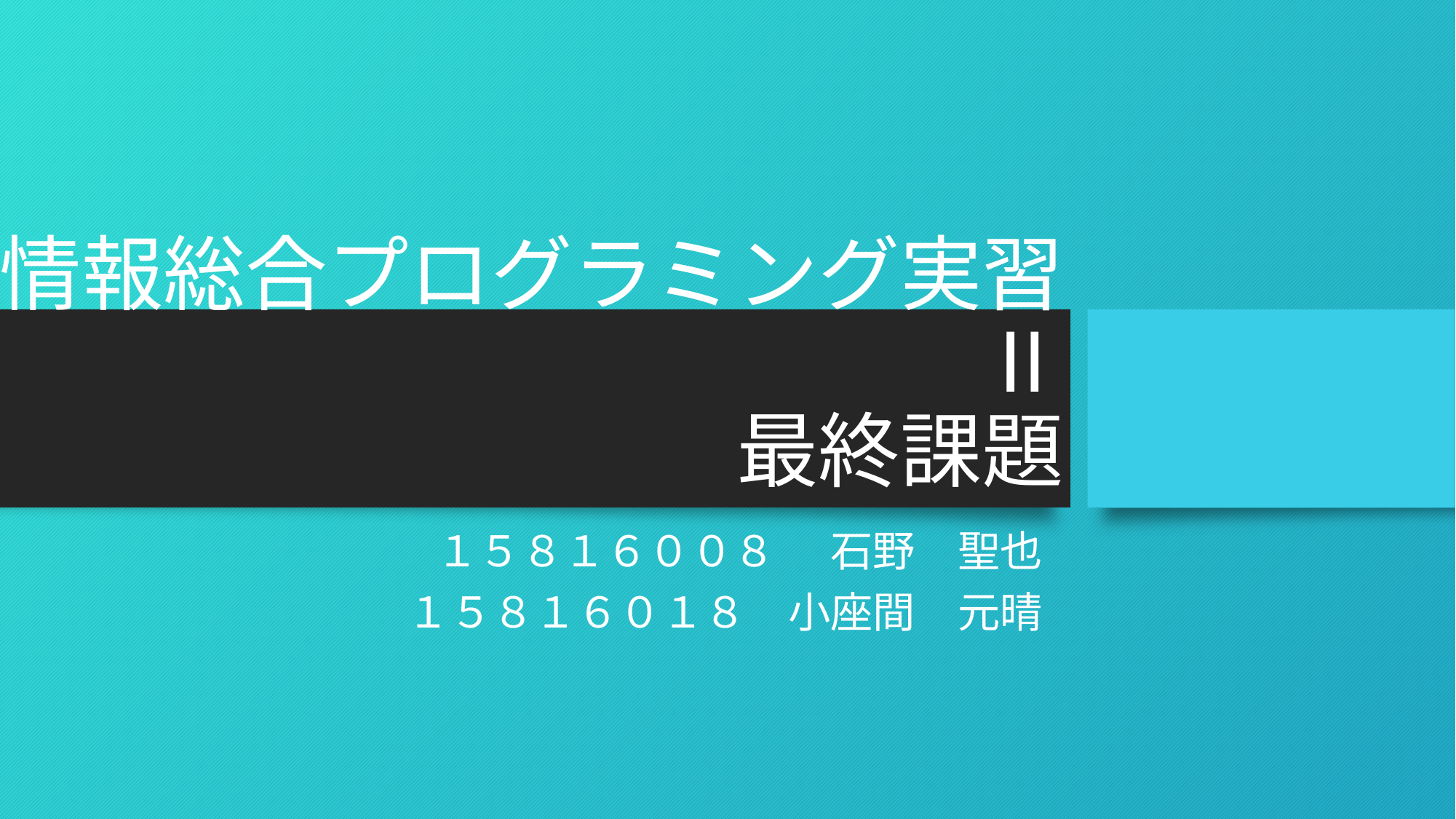

# 情報総合プログラミング実習Ⅱ 最終課題
　１５８１６００８	石野　聖也
　　　    １５８１６０１８	小座間　元晴